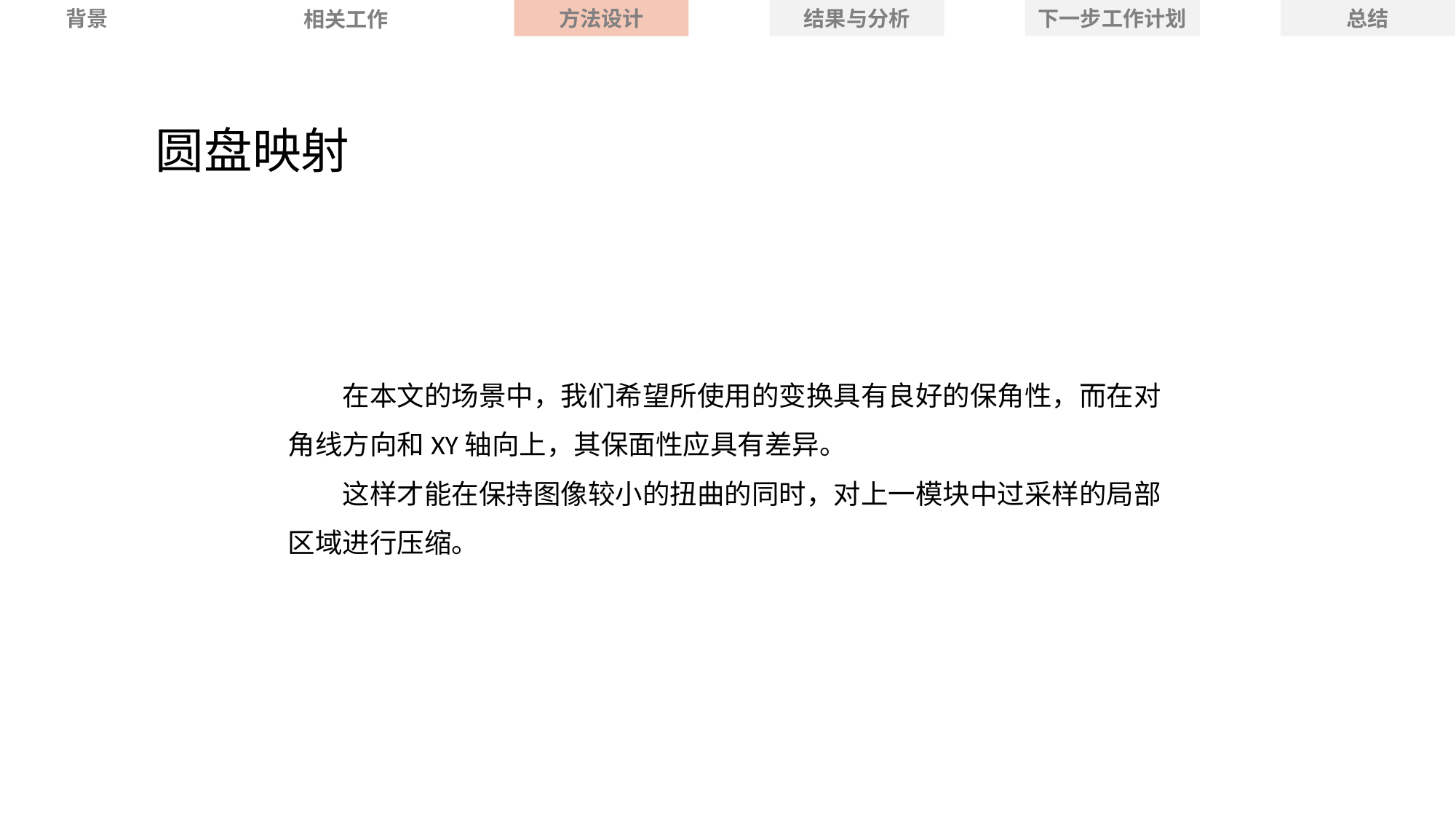

背景
方法设计
结果与分析
下一步工作计划
总结
相关工作
圆盘映射
在本文的场景中，我们希望所使用的变换具有良好的保角性，而在对角线方向和XY轴向上，其保面性应具有差异。
这样才能在保持图像较小的扭曲的同时，对上一模块中过采样的局部区域进行压缩。